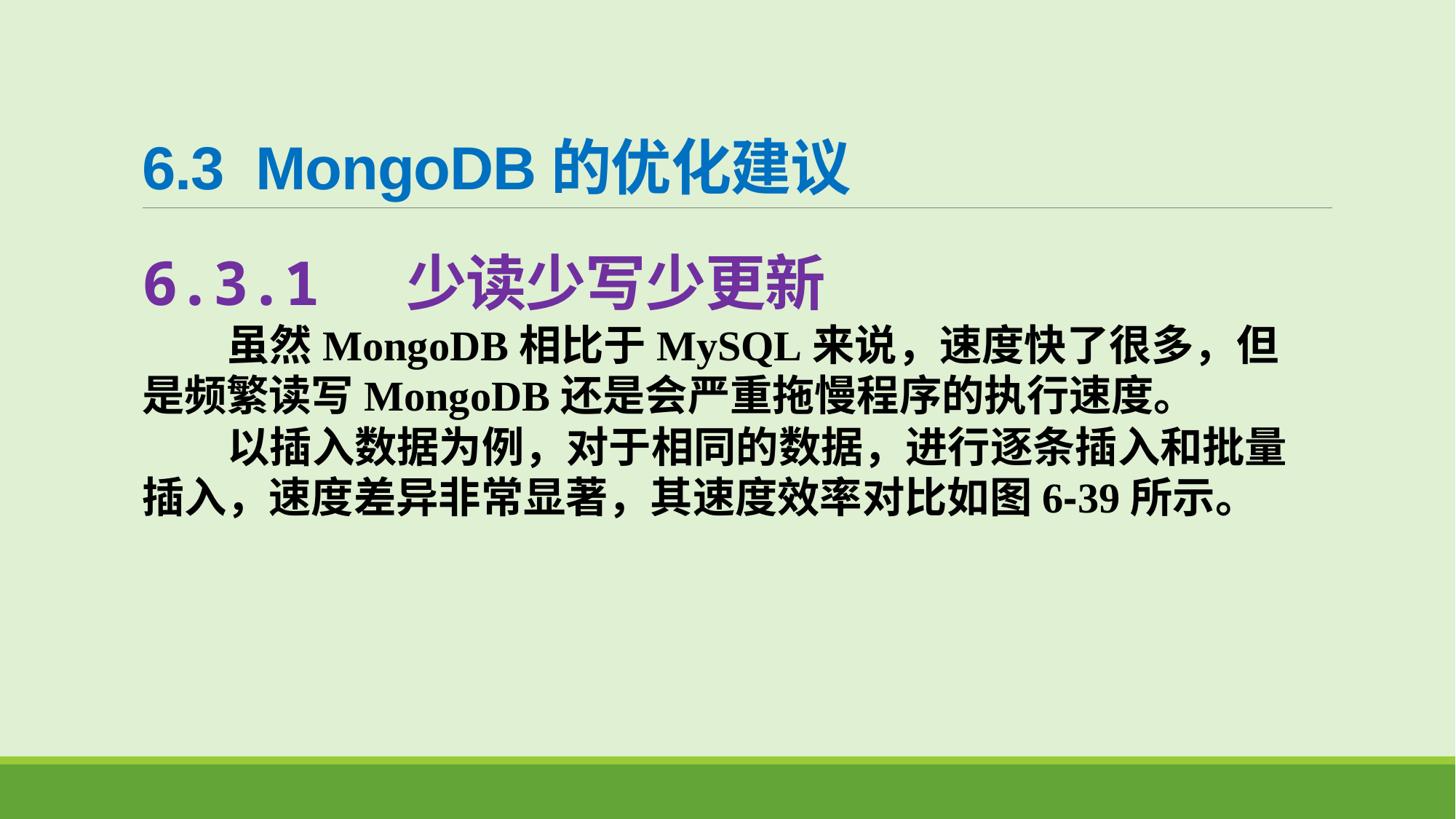

# 6.3  MongoDB的优化建议
6.3.1  少读少写少更新
     虽然MongoDB相比于MySQL来说，速度快了很多，但是频繁读写MongoDB还是会严重拖慢程序的执行速度。
     以插入数据为例，对于相同的数据，进行逐条插入和批量插入，速度差异非常显著，其速度效率对比如图6-39所示。